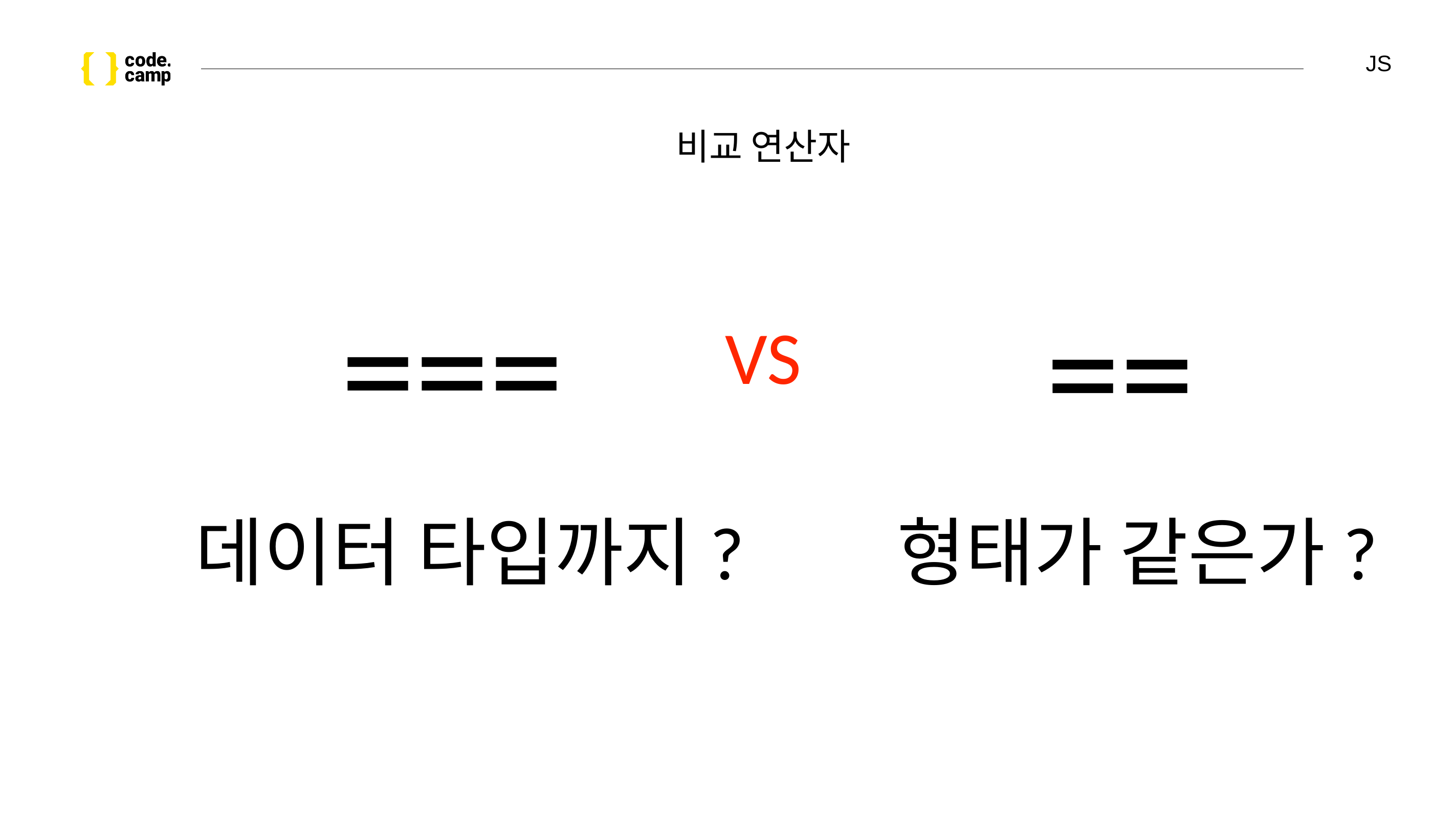

# JS

비교 연산자
===
==
VS
데이터 타입까지?
형태가 같은가?